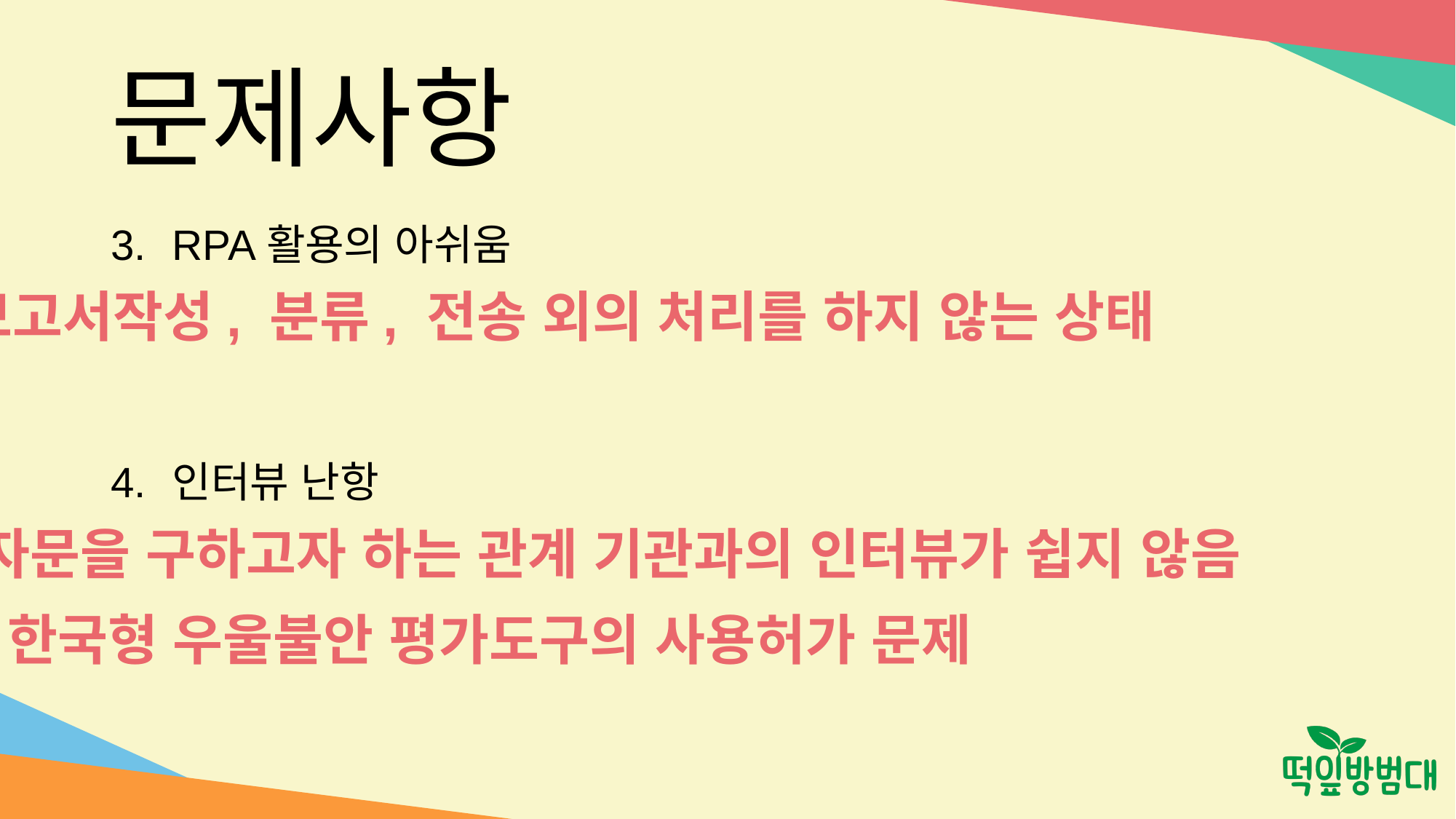

# 문제사항
RPA활용의 아쉬움
보고서작성, 분류, 전송 외의 처리를 하지 않는 상태
인터뷰 난항
자문을 구하고자 하는 관계 기관과의 인터뷰가 쉽지 않음
한국형 우울불안 평가도구의 사용허가 문제